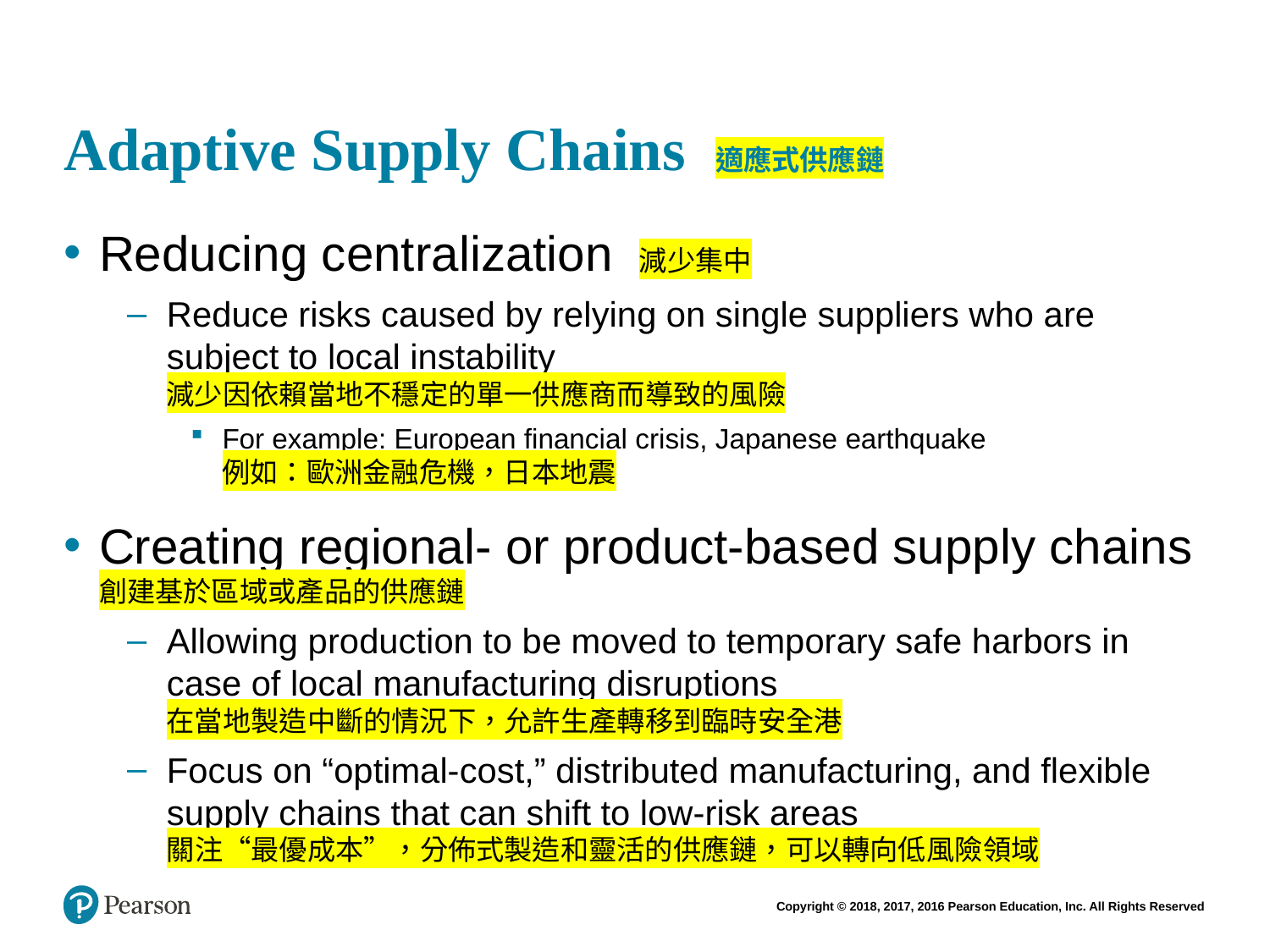

# Adaptive Supply Chains 適應式供應鏈
Reducing centralization 減少集中
Reduce risks caused by relying on single suppliers who are subject to local instability
減少因依賴當地不穩定的單一供應商而導致的風險
For example: European financial crisis, Japanese earthquake
例如：歐洲金融危機，日本地震
Creating regional- or product-based supply chains
創建基於區域或產品的供應鏈
Allowing production to be moved to temporary safe harbors in case of local manufacturing disruptions
在當地製造中斷的情況下，允許生產轉移到臨時安全港
Focus on “optimal-cost,” distributed manufacturing, and flexible supply chains that can shift to low-risk areas
關注“最優成本”，分佈式製造和靈活的供應鏈，可以轉向低風險領域